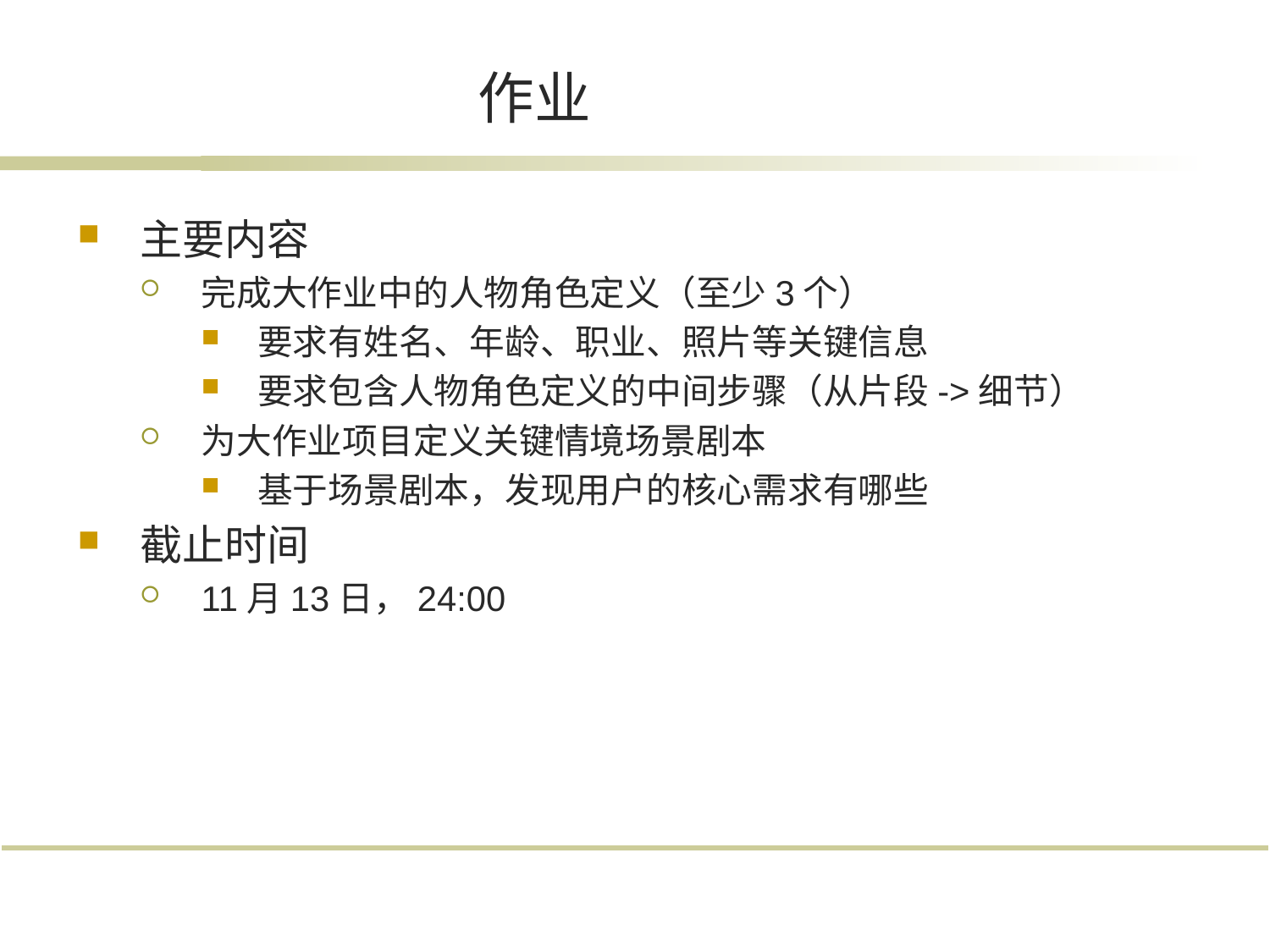

# 作业
主要内容
完成大作业中的人物角色定义（至少3个）
要求有姓名、年龄、职业、照片等关键信息
要求包含人物角色定义的中间步骤（从片段->细节）
为大作业项目定义关键情境场景剧本
基于场景剧本，发现用户的核心需求有哪些
截止时间
11月13日，24:00